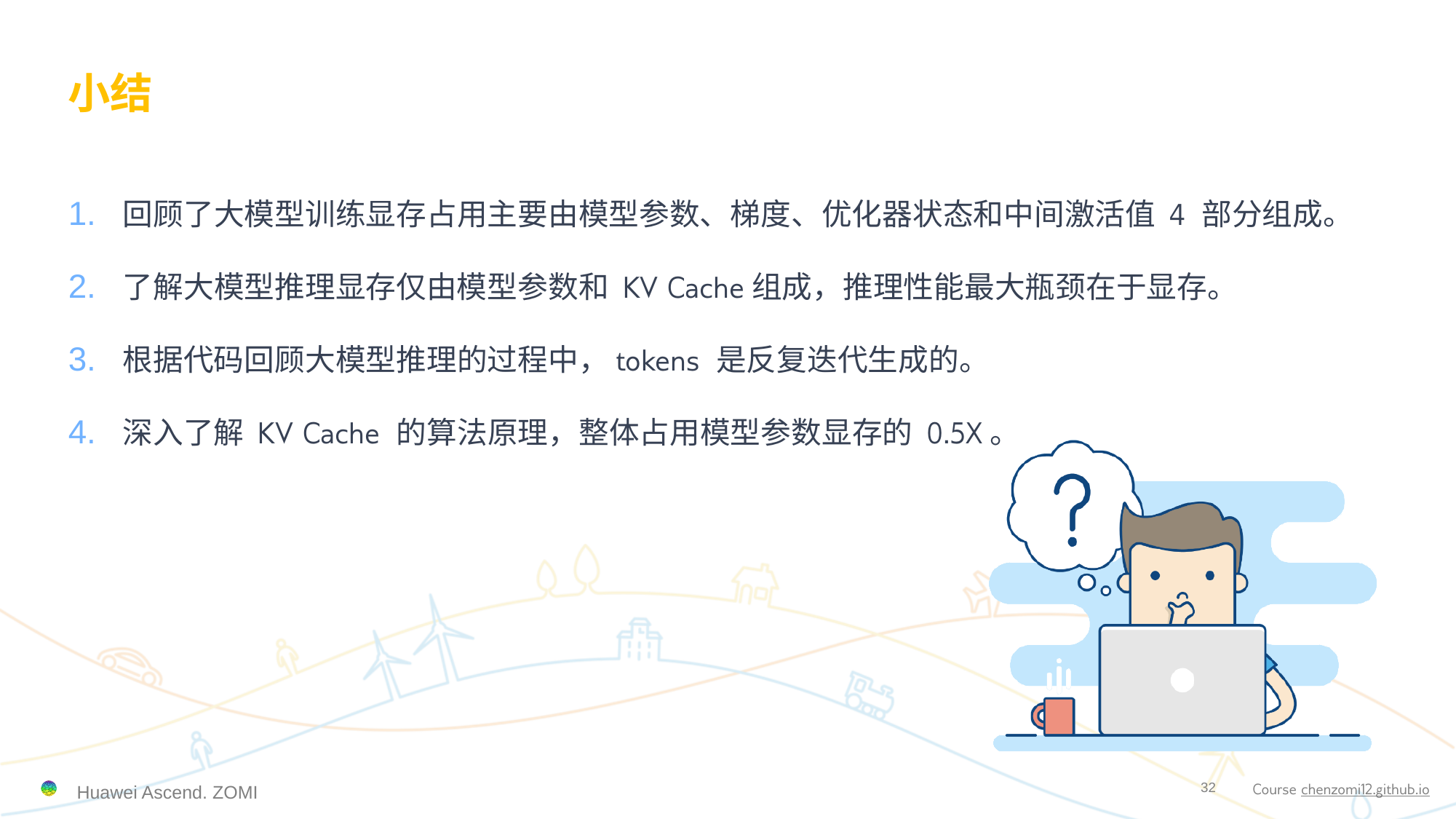

# 小结
回顾了大模型训练显存占用主要由模型参数、梯度、优化器状态和中间激活值 4 部分组成。
了解大模型推理显存仅由模型参数和 KV Cache组成，推理性能最大瓶颈在于显存。
根据代码回顾大模型推理的过程中，tokens 是反复迭代生成的。
深入了解 KV Cache 的算法原理，整体占用模型参数显存的 0.5X。